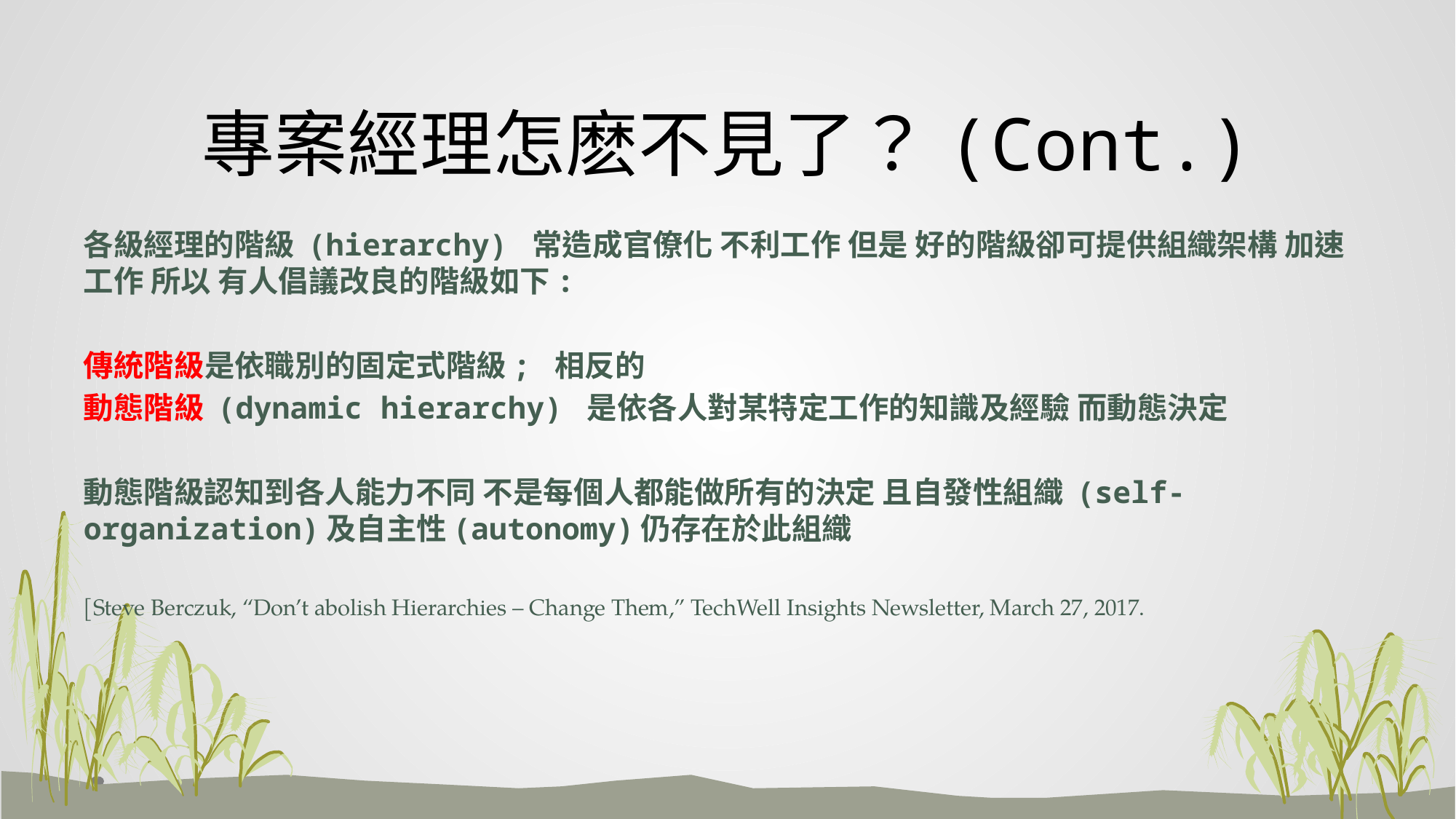

# 專案經理怎麽不見了？(Cont.)
各級經理的階級 (hierarchy) 常造成官僚化 不利工作 但是 好的階級卻可提供組織架構 加速工作 所以 有人倡議改良的階級如下:

傳統階級是依職別的固定式階級; 相反的
動態階級 (dynamic hierarchy) 是依各人對某特定工作的知識及經驗 而動態決定

動態階級認知到各人能力不同 不是每個人都能做所有的決定 且自發性組織 (self-organization)及自主性(autonomy)仍存在於此組織

[Steve Berczuk, “Don’t abolish Hierarchies – Change Them,” TechWell Insights Newsletter, March 27, 2017.